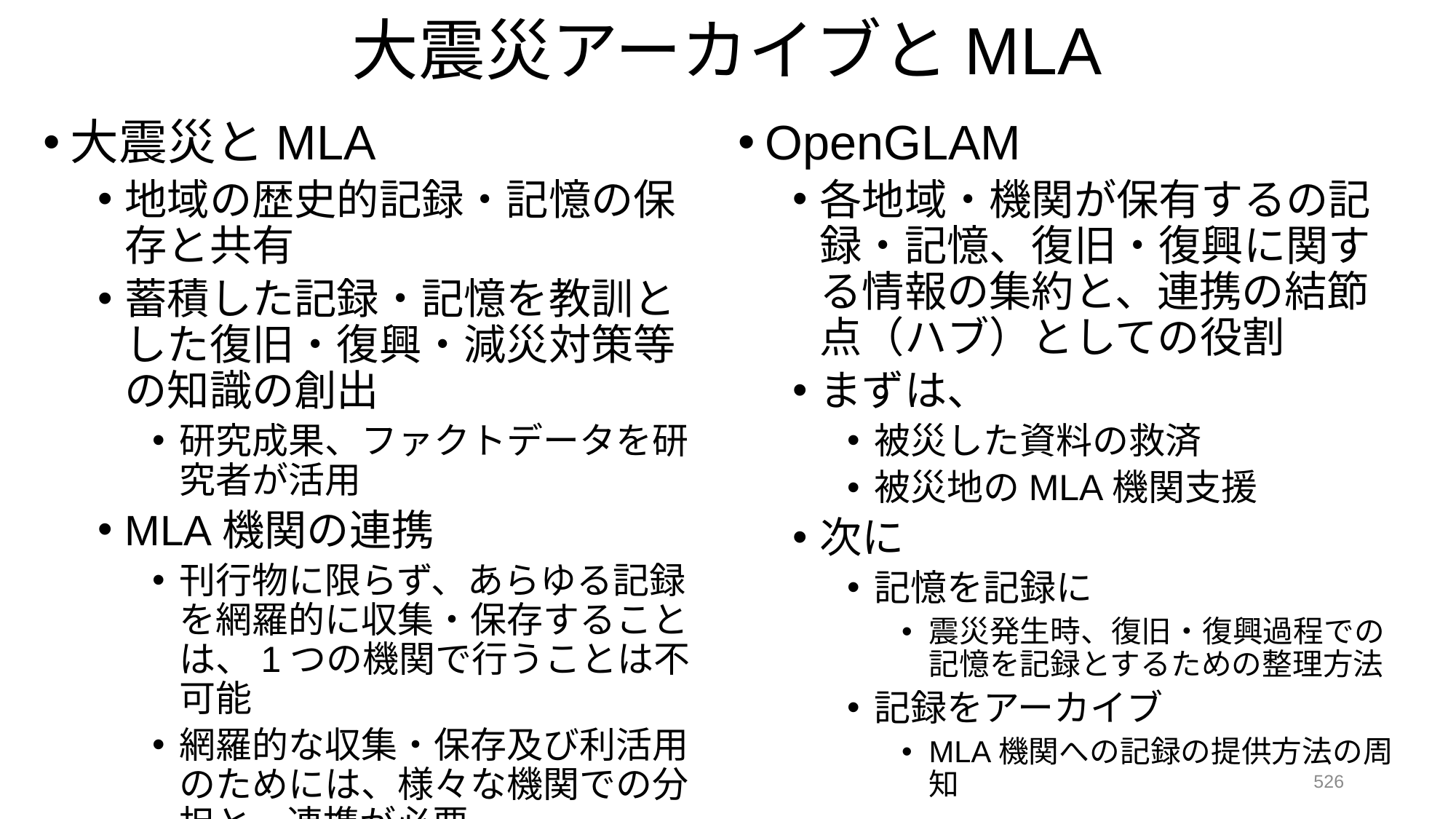

# 大震災アーカイブとMLA
OpenGLAM
各地域・機関が保有するの記録・記憶、復旧・復興に関する情報の集約と、連携の結節点（ハブ）としての役割
まずは、
被災した資料の救済
被災地のMLA機関支援
次に
記憶を記録に
震災発生時、復旧・復興過程での記憶を記録とするための整理方法
記録をアーカイブ
MLA機関への記録の提供方法の周知
大震災とMLA
地域の歴史的記録・記憶の保存と共有
蓄積した記録・記憶を教訓とした復旧・復興・減災対策等の知識の創出
研究成果、ファクトデータを研究者が活用
MLA機関の連携
刊行物に限らず、あらゆる記録を網羅的に収集・保存することは、1つの機関で行うことは不可能
網羅的な収集・保存及び利活用のためには、様々な機関での分担と、連携が必要

526